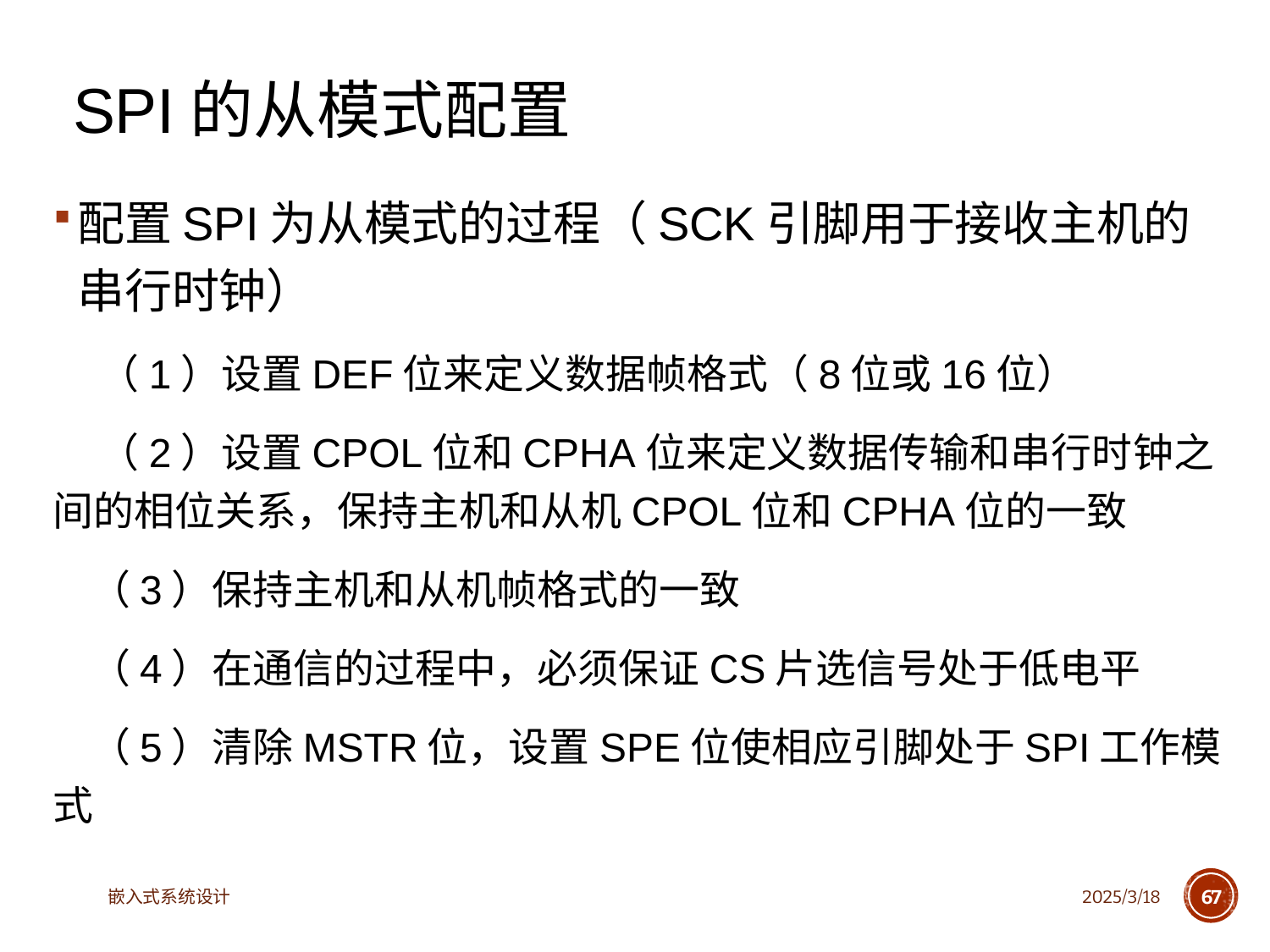

# SPI的从模式配置
配置SPI为从模式的过程（SCK引脚用于接收主机的串行时钟）
    （1）设置DEF位来定义数据帧格式（8位或16位）
    （2）设置CPOL位和CPHA位来定义数据传输和串行时钟之间的相位关系，保持主机和从机CPOL位和CPHA位的一致
   （3）保持主机和从机帧格式的一致
   （4）在通信的过程中，必须保证CS片选信号处于低电平
   （5）清除MSTR位，设置SPE位使相应引脚处于SPI工作模式

嵌入式系统设计
2025/3/18
67